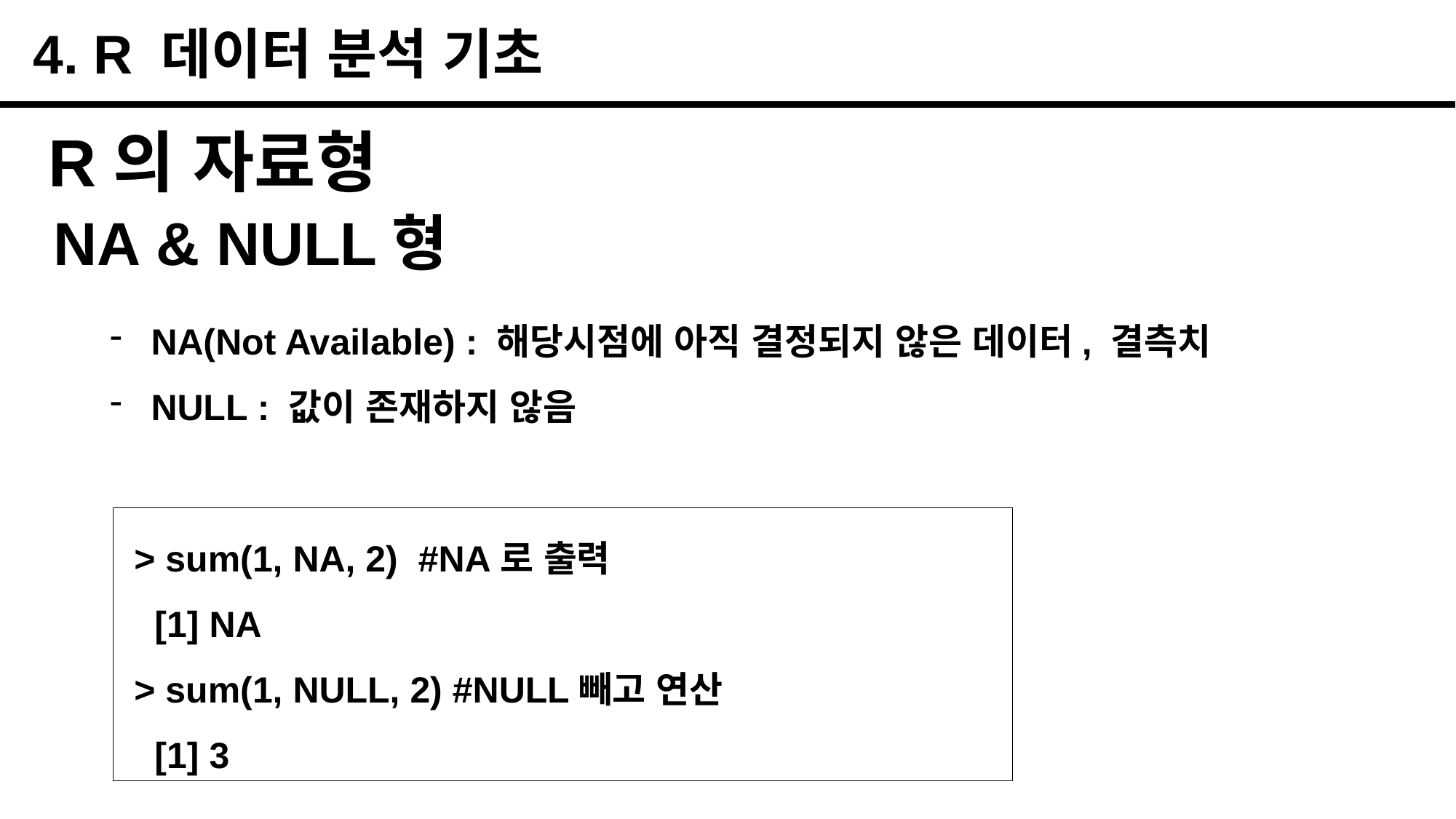

4. R 데이터 분석 기초
R의 자료형
NA & NULL형
NA(Not Available) : 해당시점에 아직 결정되지 않은 데이터, 결측치
NULL : 값이 존재하지 않음
 > sum(1, NA, 2)  #NA로 출력
   [1] NA
 > sum(1, NULL, 2) #NULL빼고 연산
   [1] 3